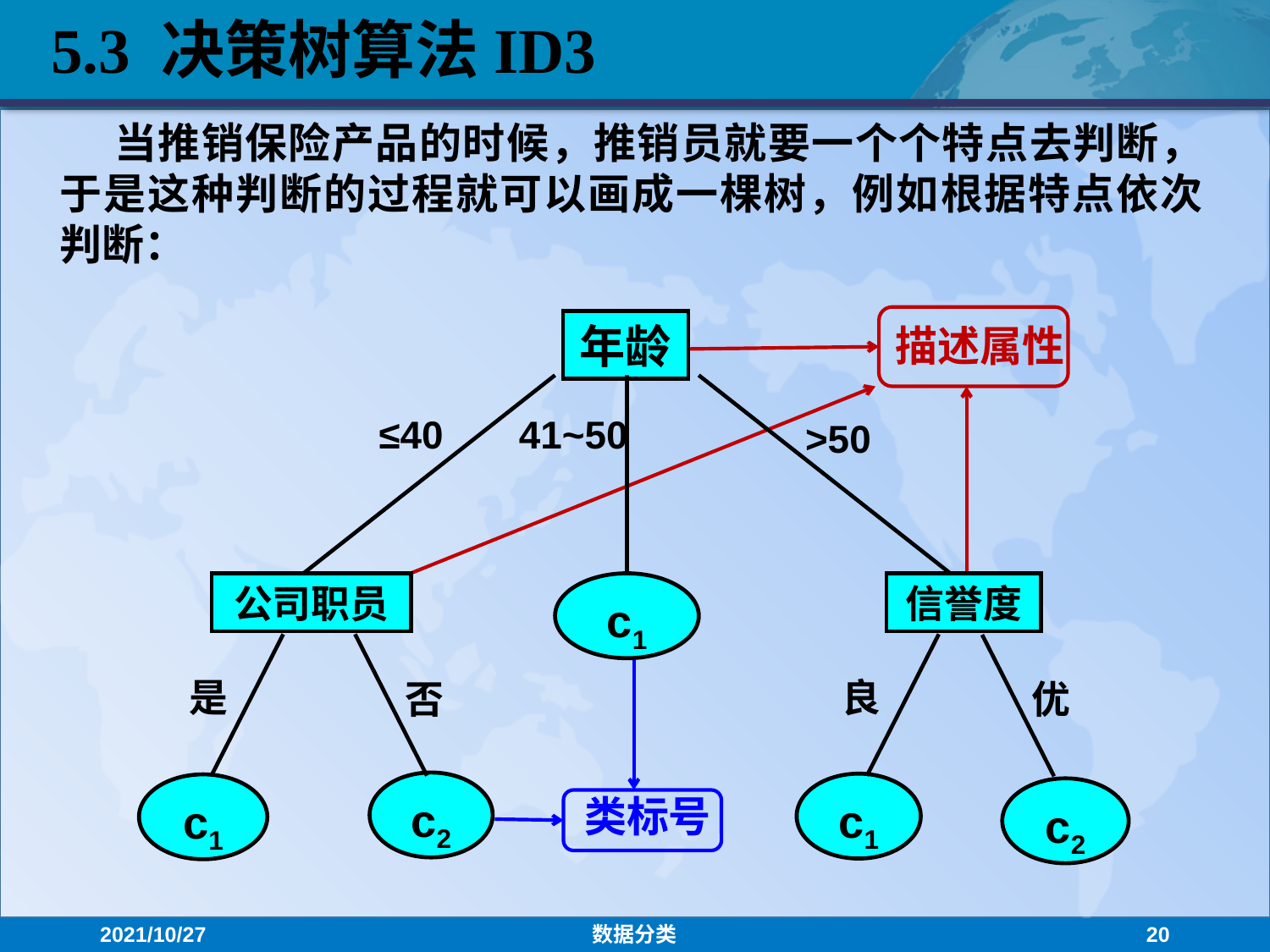

5.3 决策树算法ID3
    当推销保险产品的时候，推销员就要一个个特点去判断，于是这种判断的过程就可以画成一棵树，例如根据特点依次判断：

描述属性
年龄

≤40
41~50
>50
公司职员
c1
信誉度

是
良
否
优
c2
c1
c1
c2
类标号

2021/10/27
数据分类
20